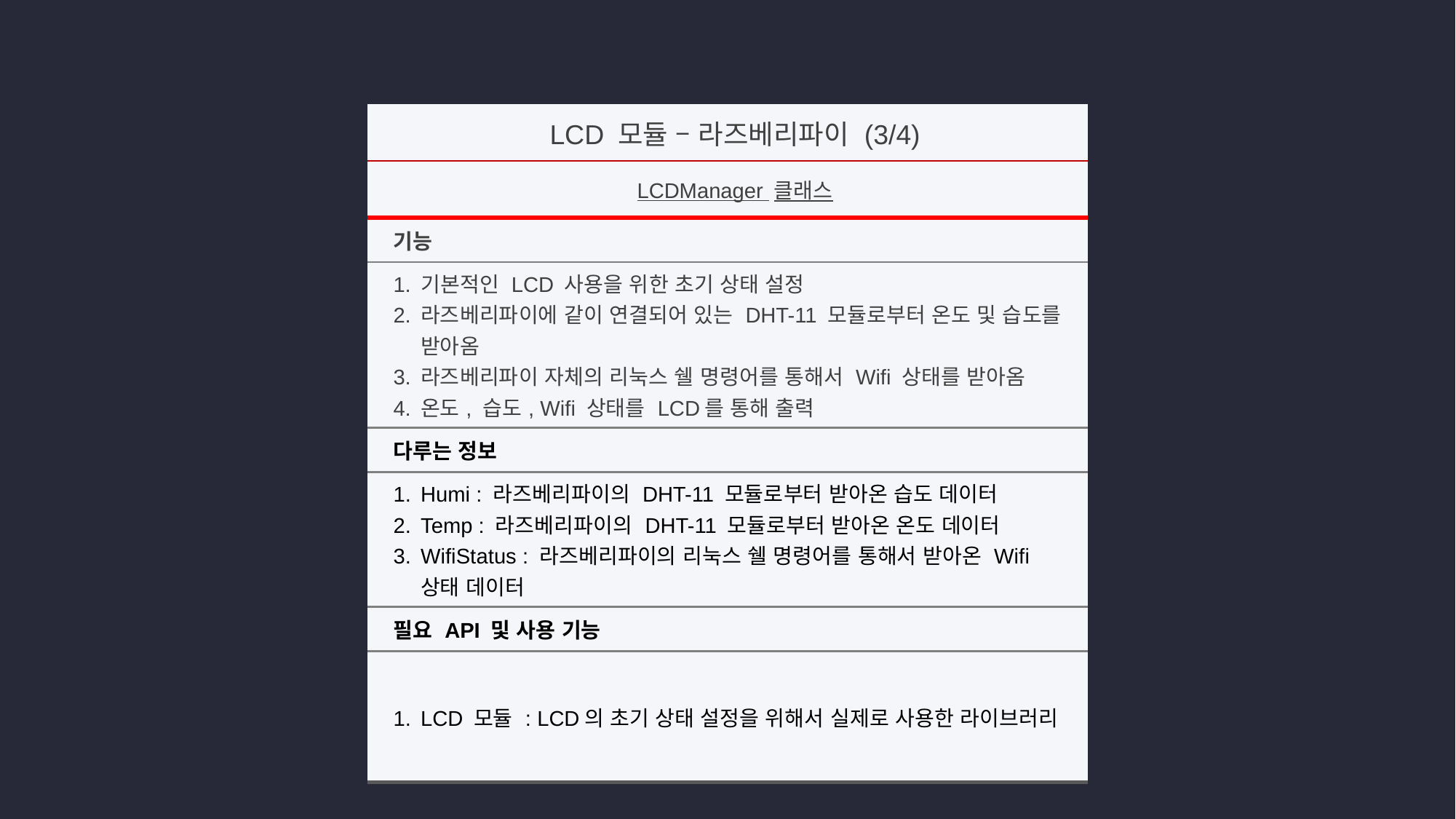

| LCD 모듈 – 라즈베리파이 (3/4) |
| --- |
| LCDManager 클래스 |
| 기능 |
| 기본적인 LCD 사용을 위한 초기 상태 설정 라즈베리파이에 같이 연결되어 있는 DHT-11 모듈로부터 온도 및 습도를 받아옴 라즈베리파이 자체의 리눅스 쉘 명령어를 통해서 Wifi 상태를 받아옴 온도, 습도, Wifi 상태를 LCD를 통해 출력 |
| 다루는 정보 |
| Humi : 라즈베리파이의 DHT-11 모듈로부터 받아온 습도 데이터 Temp : 라즈베리파이의 DHT-11 모듈로부터 받아온 온도 데이터 WifiStatus : 라즈베리파이의 리눅스 쉘 명령어를 통해서 받아온 Wifi 상태 데이터 |
| 필요 API 및 사용 기능 |
| LCD 모듈 : LCD의 초기 상태 설정을 위해서 실제로 사용한 라이브러리 |